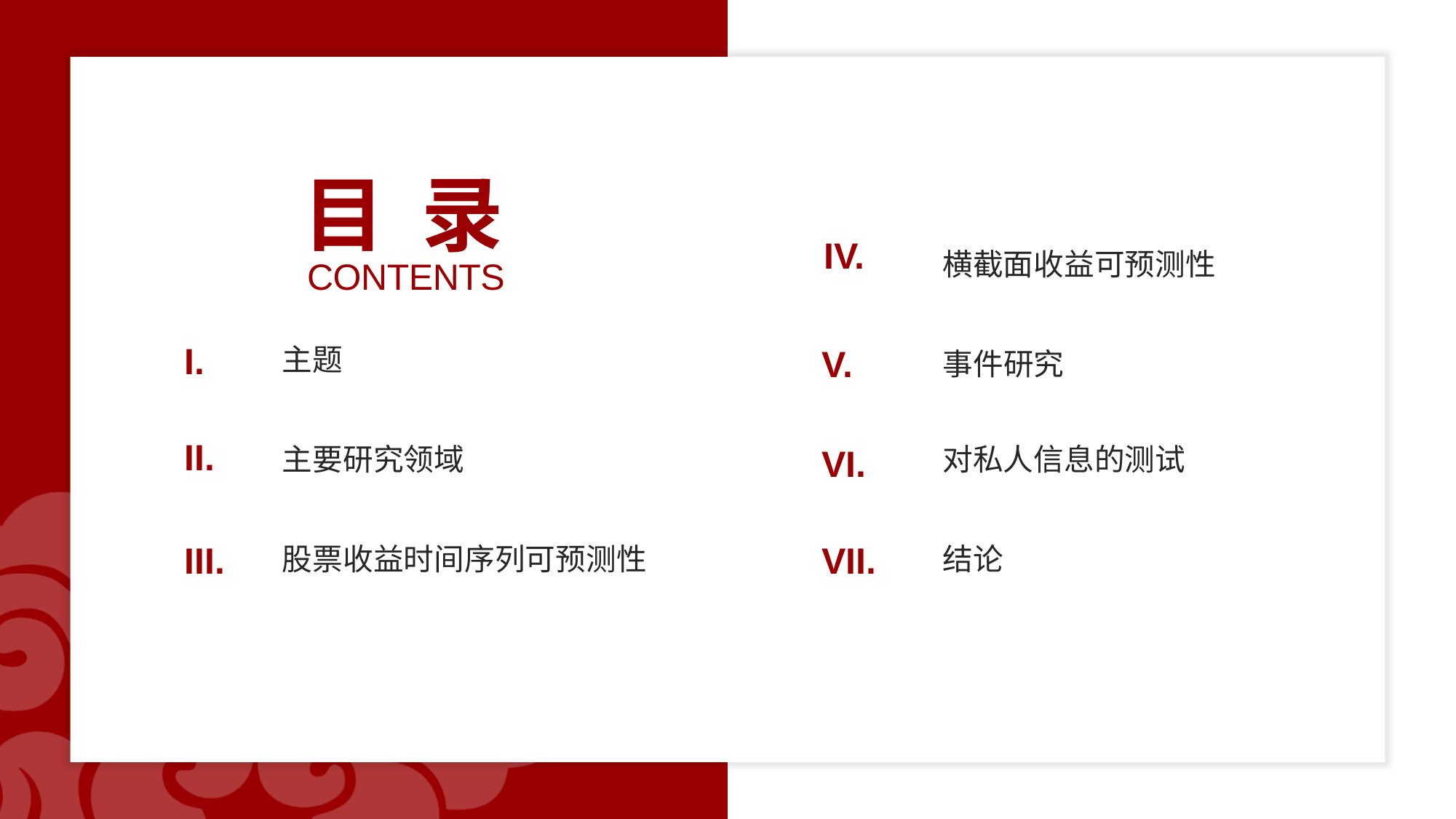

横截面收益可预测性
主题
事件研究
主要研究领域
对私人信息的测试
股票收益时间序列可预测性
结论